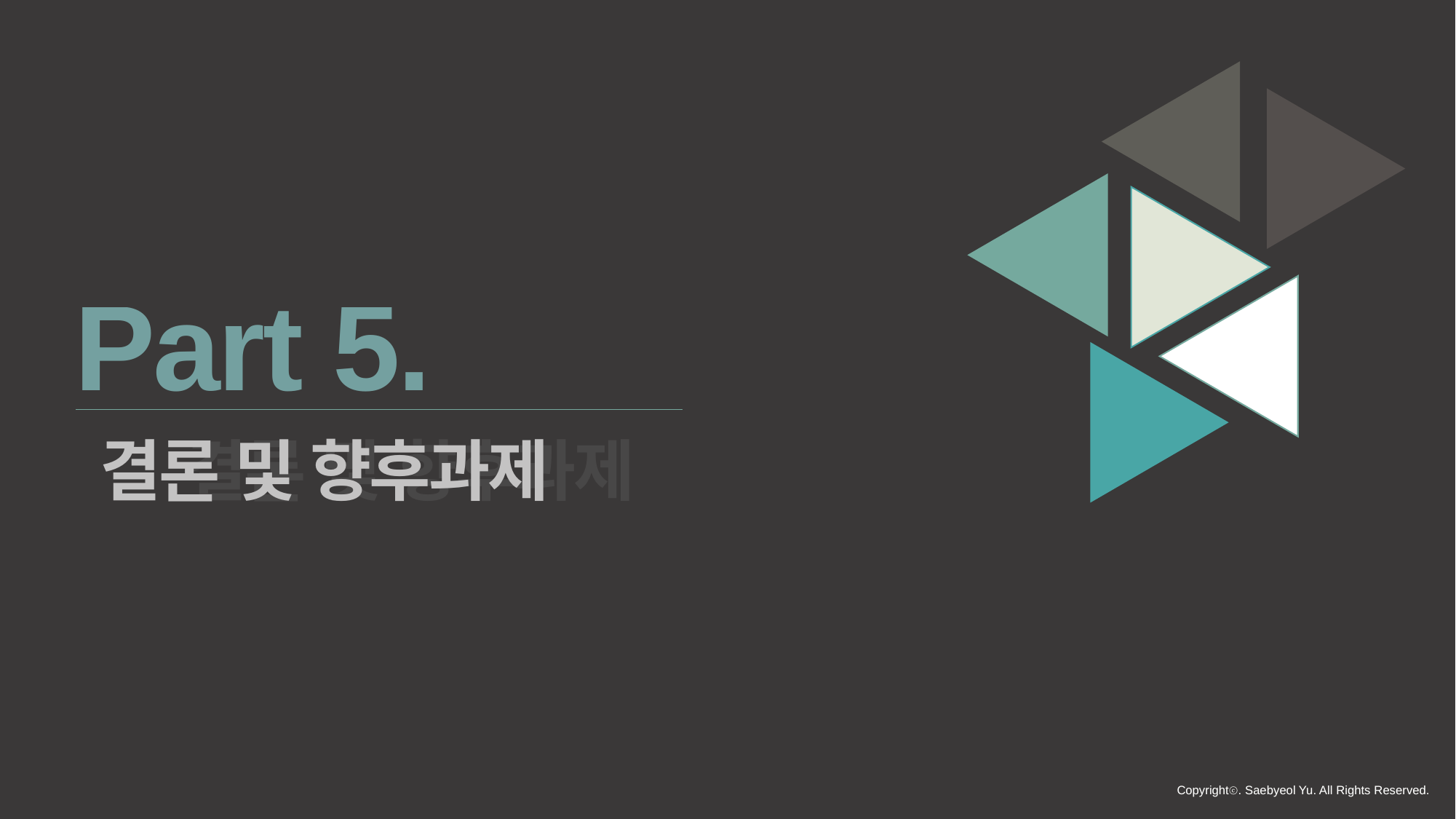

Part 5.
결론 및 향후과제
결론 및 향후과제
Copyrightⓒ. Saebyeol Yu. All Rights Reserved.